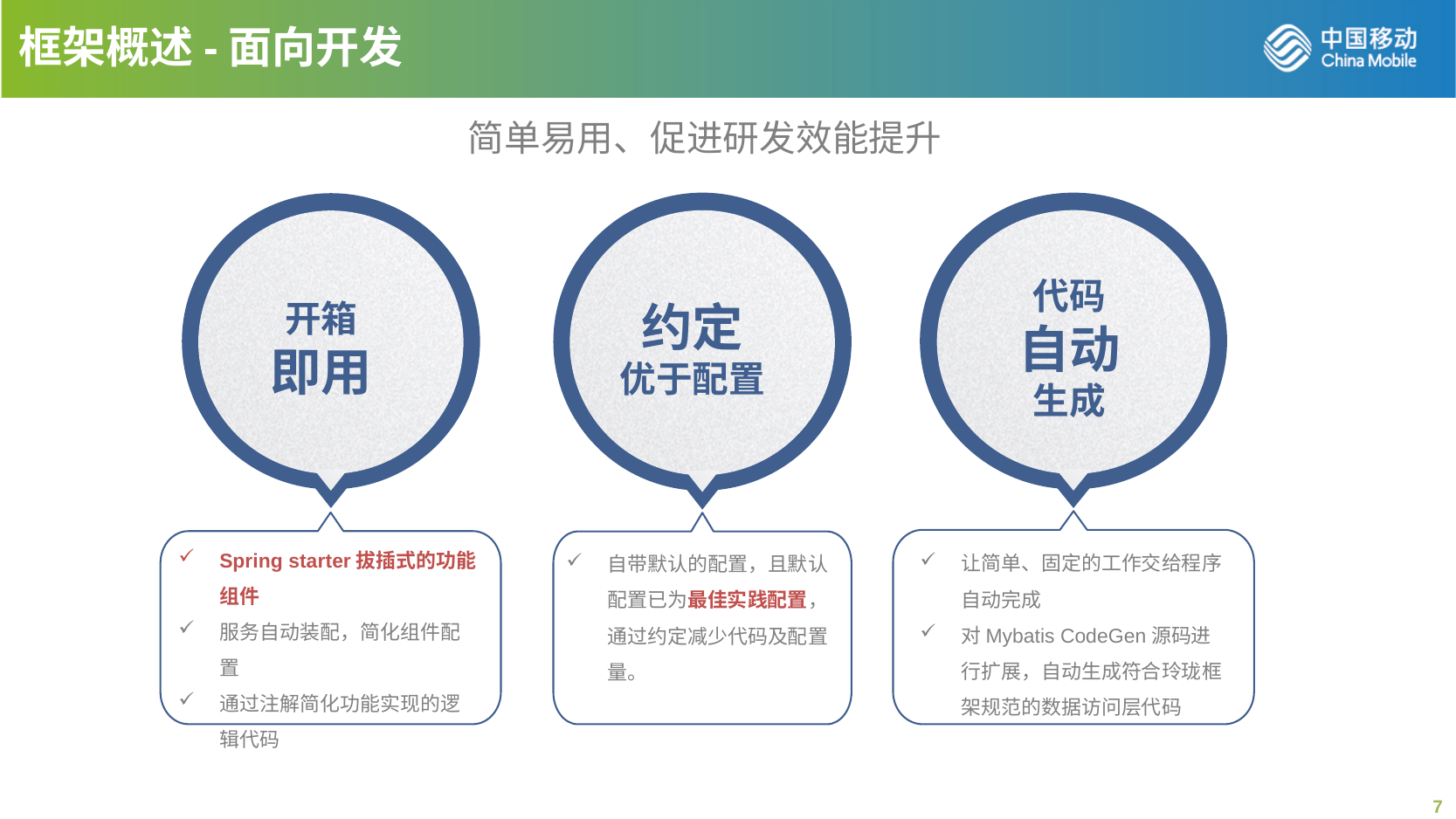

框架概述-面向开发
简单易用、促进研发效能提升

代码
自动
生成
约定
优于配置
开箱
即用

Spring starter拔插式的功能组件
服务自动装配，简化组件配置
通过注解简化功能实现的逻辑代码
让简单、固定的工作交给程序自动完成
对Mybatis CodeGen源码进行扩展，自动生成符合玲珑框架规范的数据访问层代码
自带默认的配置，且默认配置已为最佳实践配置，通过约定减少代码及配置量。